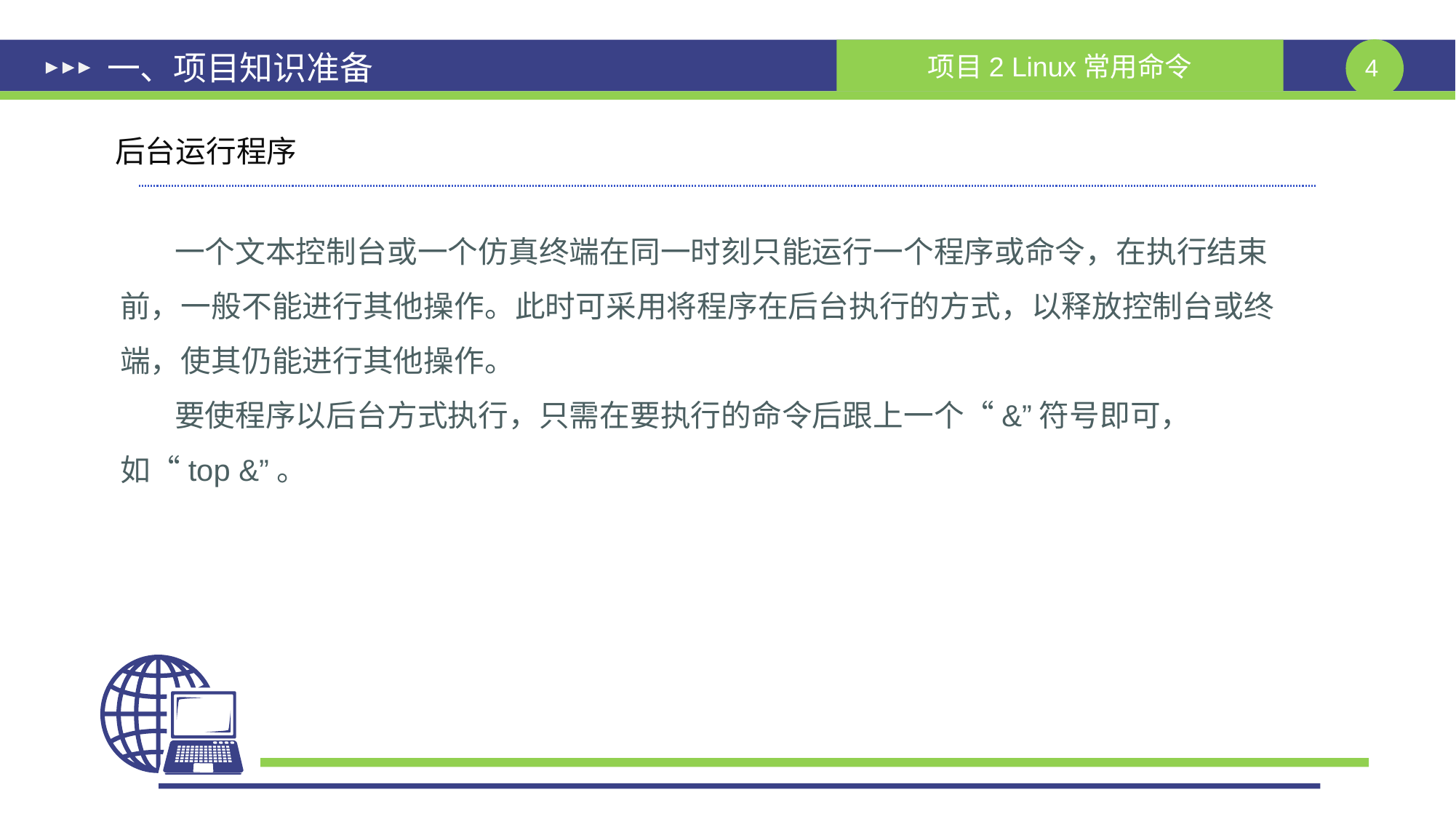

# 一、项目知识准备
后台运行程序

       一个文本控制台或一个仿真终端在同一时刻只能运行一个程序或命令，在执行结束前，一般不能进行其他操作。此时可采用将程序在后台执行的方式，以释放控制台或终端，使其仍能进行其他操作。
       要使程序以后台方式执行，只需在要执行的命令后跟上一个“&”符号即可，如“top &”。